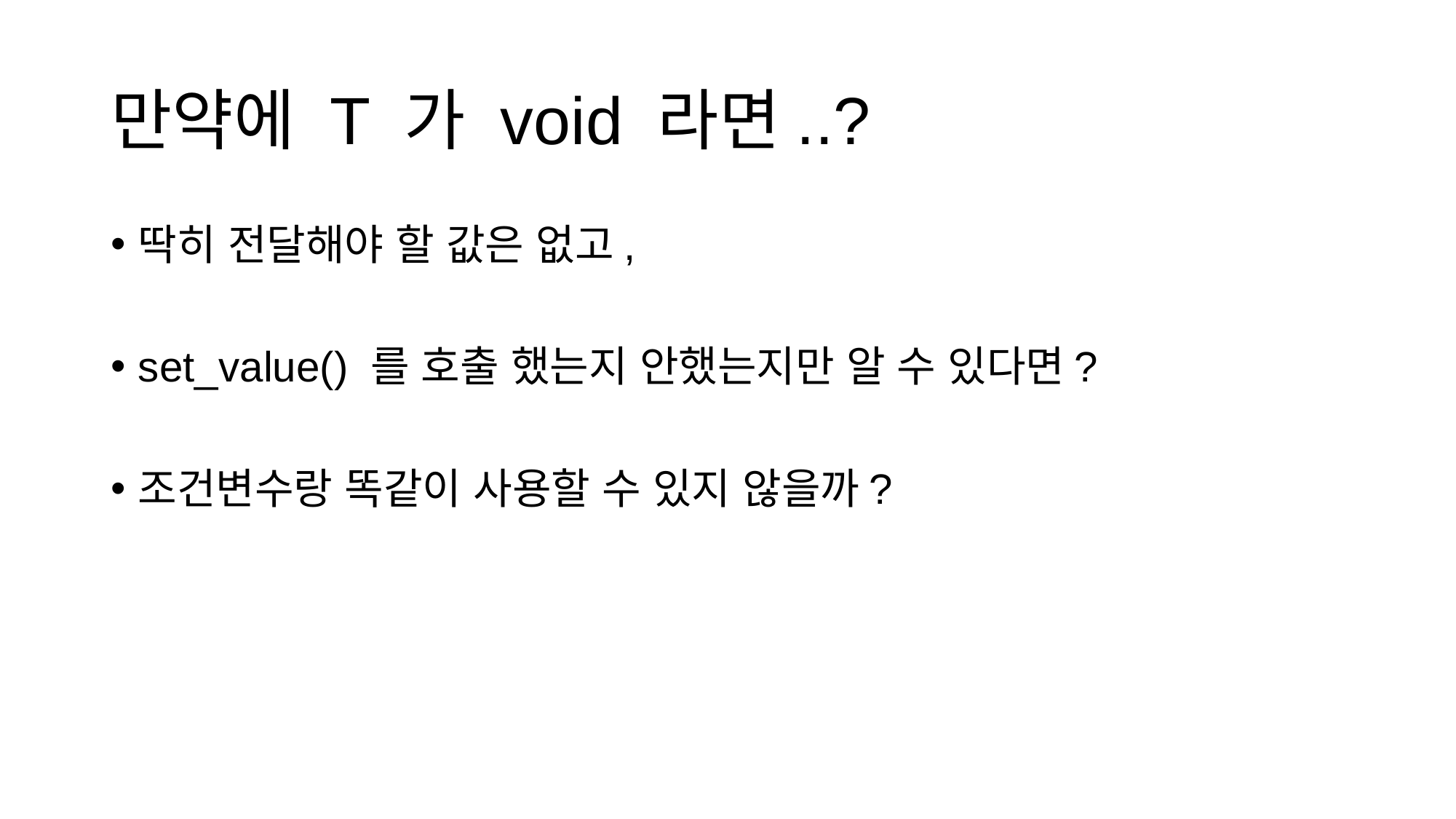

# 만약에 T 가 void 라면..?
딱히 전달해야 할 값은 없고,

set_value() 를 호출 했는지 안했는지만 알 수 있다면?

조건변수랑 똑같이 사용할 수 있지 않을까?